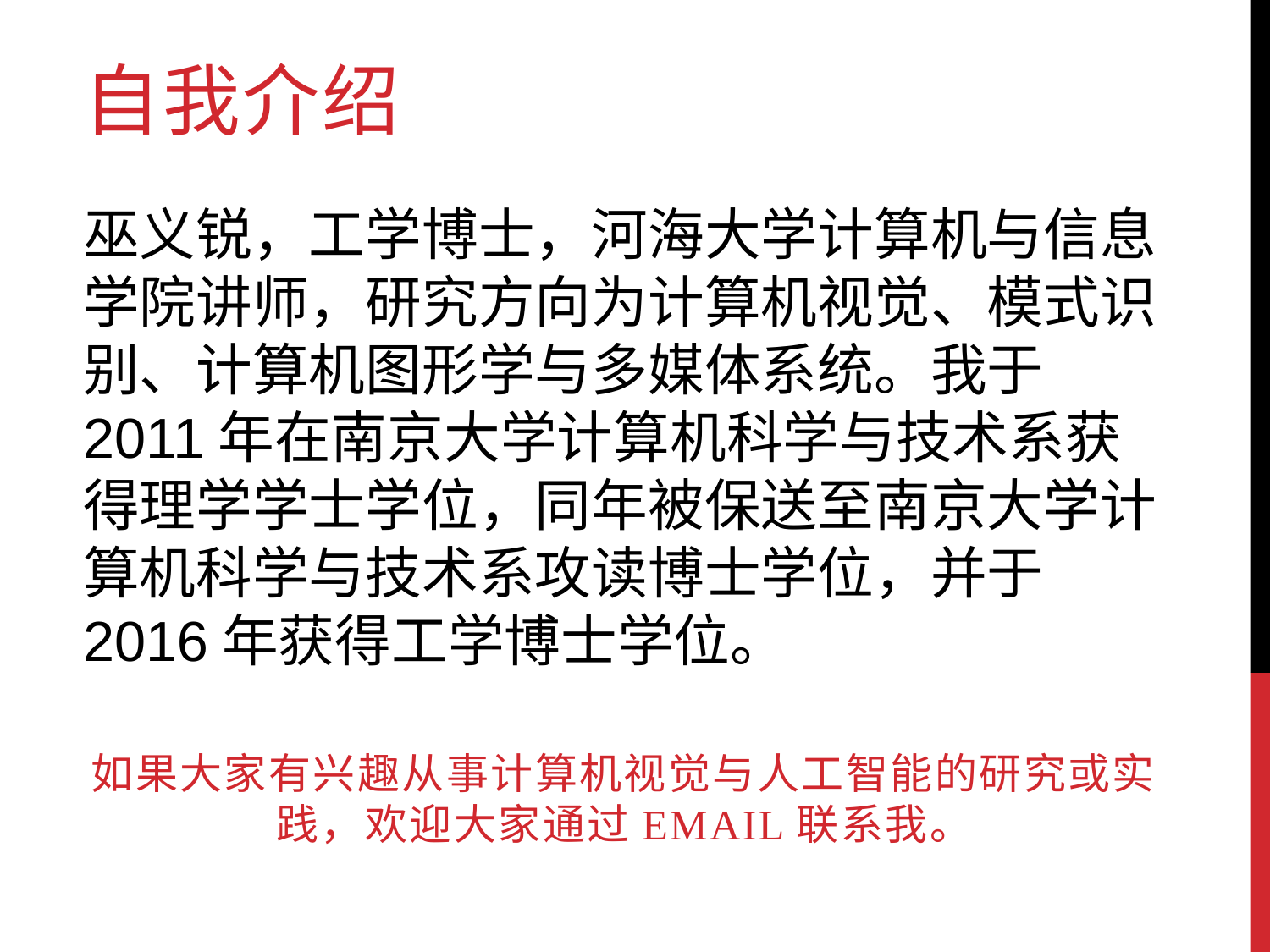

自我介绍
巫义锐，工学博士，河海大学计算机与信息学院讲师，研究方向为计算机视觉、模式识别、计算机图形学与多媒体系统。我于2011年在南京大学计算机科学与技术系获得理学学士学位，同年被保送至南京大学计算机科学与技术系攻读博士学位，并于2016年获得工学博士学位。
如果大家有兴趣从事计算机视觉与人工智能的研究或实践，欢迎大家通过email联系我。